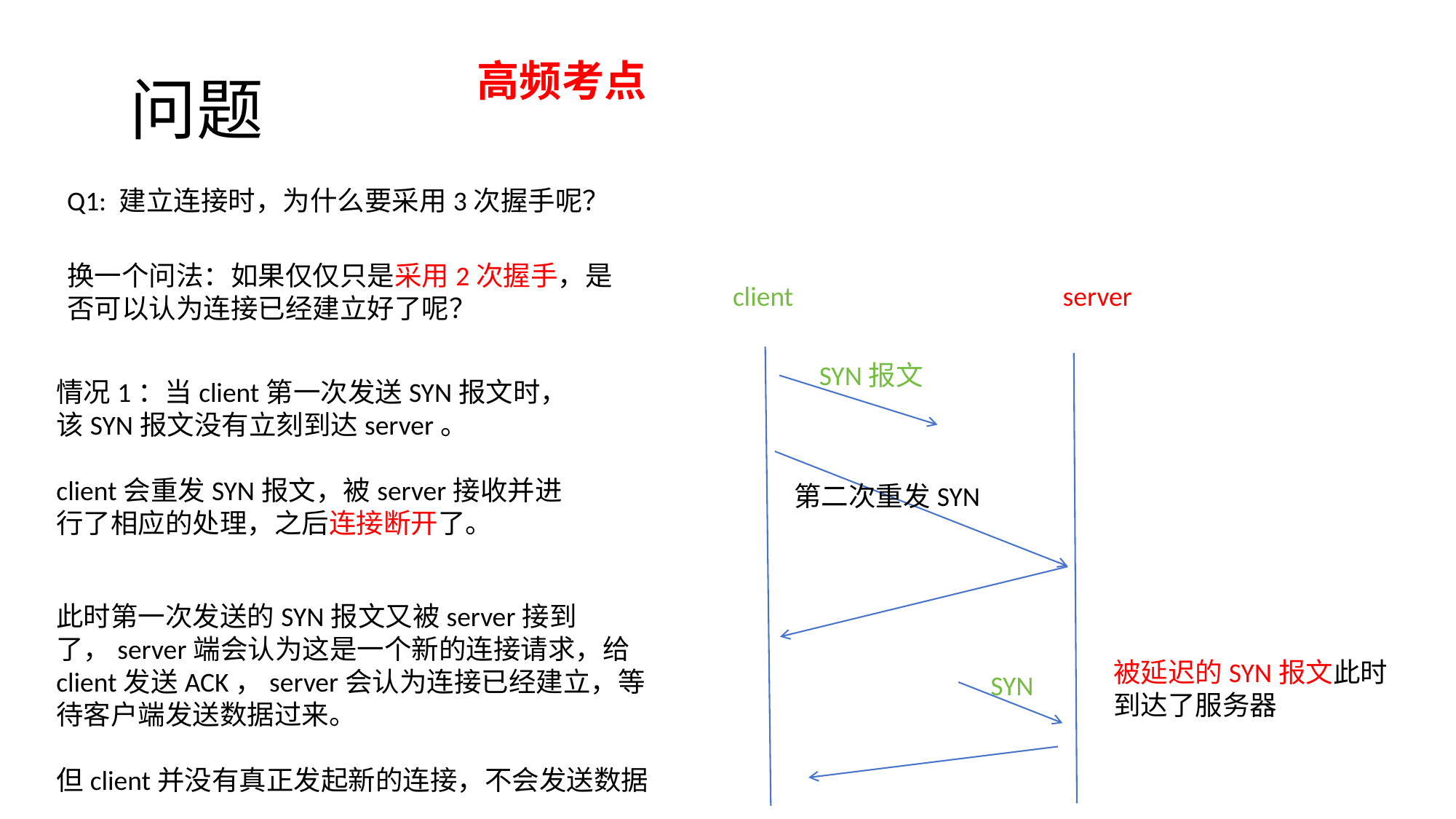

# 问题
高频考点
Q1: 建立连接时，为什么要采用3次握手呢？
换一个问法：如果仅仅只是采用2次握手，是否可以认为连接已经建立好了呢？
client
server
SYN报文
情况1：当client第一次发送SYN报文时，该SYN报文没有立刻到达server。

client会重发SYN报文，被server接收并进行了相应的处理，之后连接断开了。
第二次重发SYN
此时第一次发送的SYN报文又被server接到了，server端会认为这是一个新的连接请求，给client发送ACK，server会认为连接已经建立，等待客户端发送数据过来。

但client并没有真正发起新的连接，不会发送数据
被延迟的SYN报文此时
到达了服务器
SYN